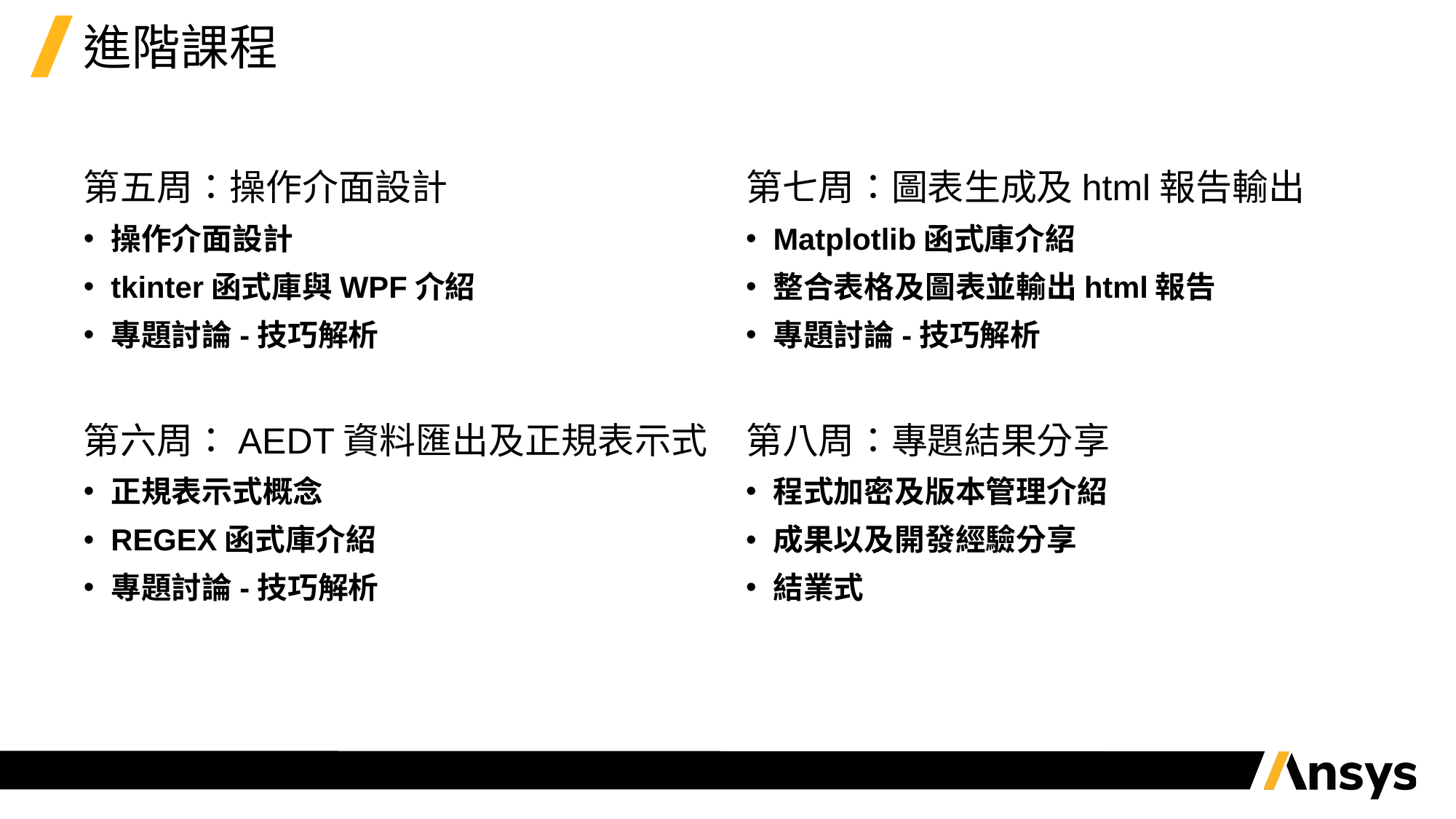

# 進階課程
第五周：操作介面設計
操作介面設計
tkinter函式庫與WPF介紹
專題討論-技巧解析

第六周：AEDT資料匯出及正規表示式
正規表示式概念
REGEX函式庫介紹
專題討論-技巧解析

第七周：圖表生成及html報告輸出
Matplotlib函式庫介紹
整合表格及圖表並輸出html報告
專題討論-技巧解析

第八周：專題結果分享
程式加密及版本管理介紹
成果以及開發經驗分享
結業式